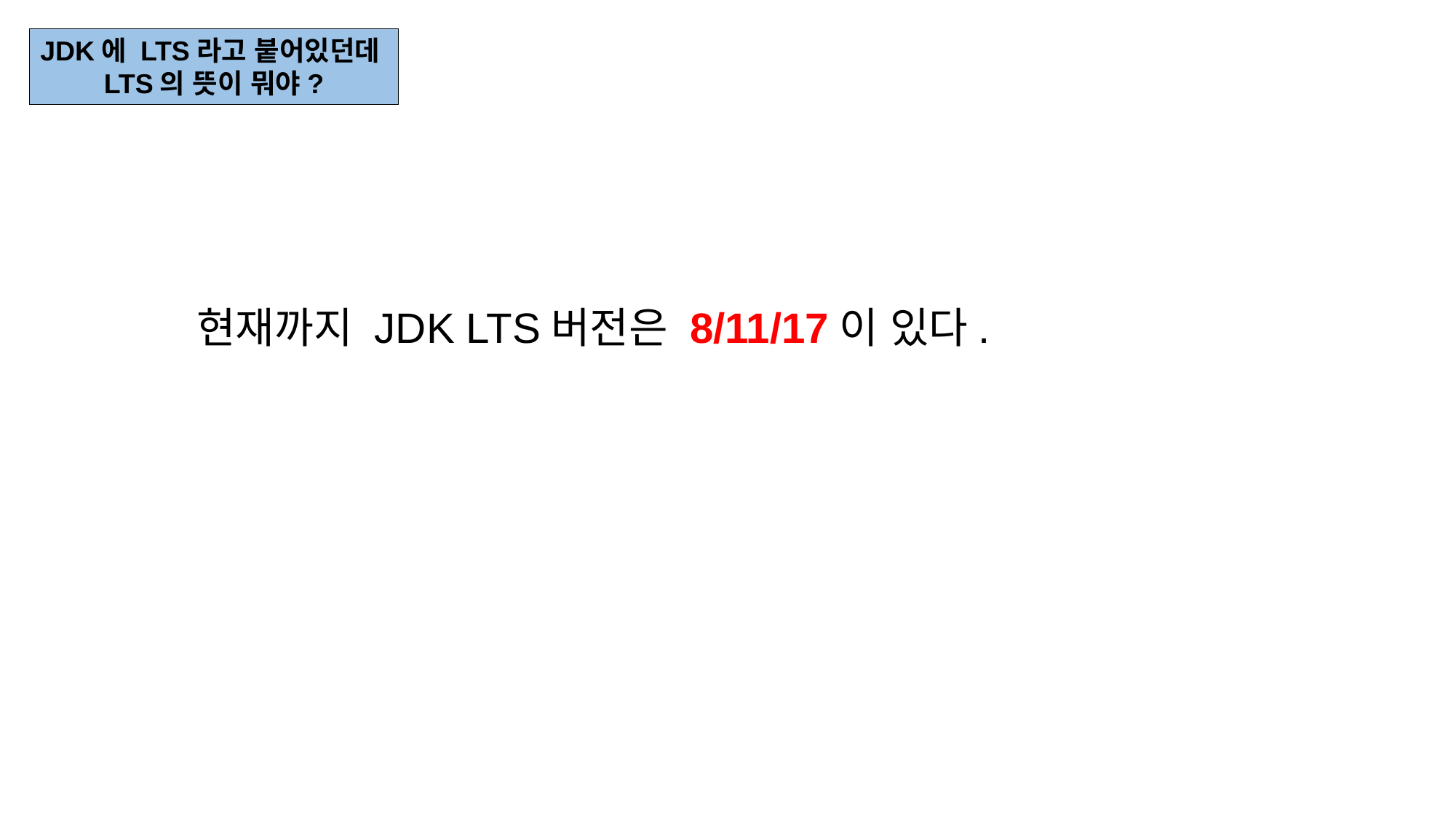

JDK에 LTS라고 붙어있던데
LTS의 뜻이 뭐야?
현재까지 JDK LTS버전은 8/11/17이 있다.